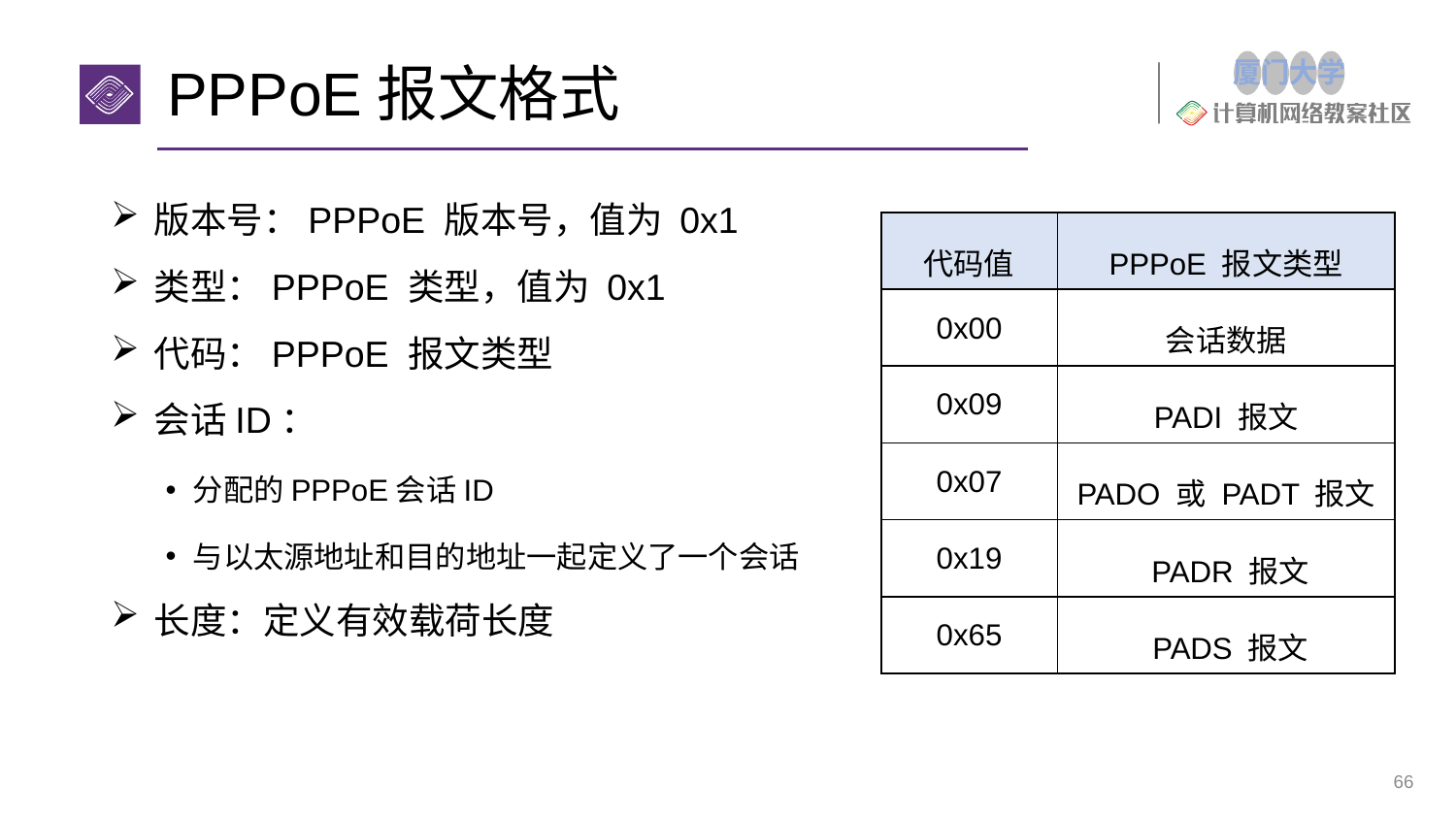

# PPPoE报文格式
版本号：PPPoE 版本号，值为 0x1
类型：PPPoE 类型，值为 0x1
代码：PPPoE 报文类型
会话ID：
分配的PPPoE会话ID
与以太源地址和目的地址一起定义了一个会话
长度：定义有效载荷长度
| 代码值 | PPPoE 报文类型 |
| --- | --- |
| 0x00 | 会话数据 |
| 0x09 | PADI 报文 |
| 0x07 | PADO 或 PADT 报文 |
| 0x19 | PADR 报文 |
| 0x65 | PADS 报文 |
66